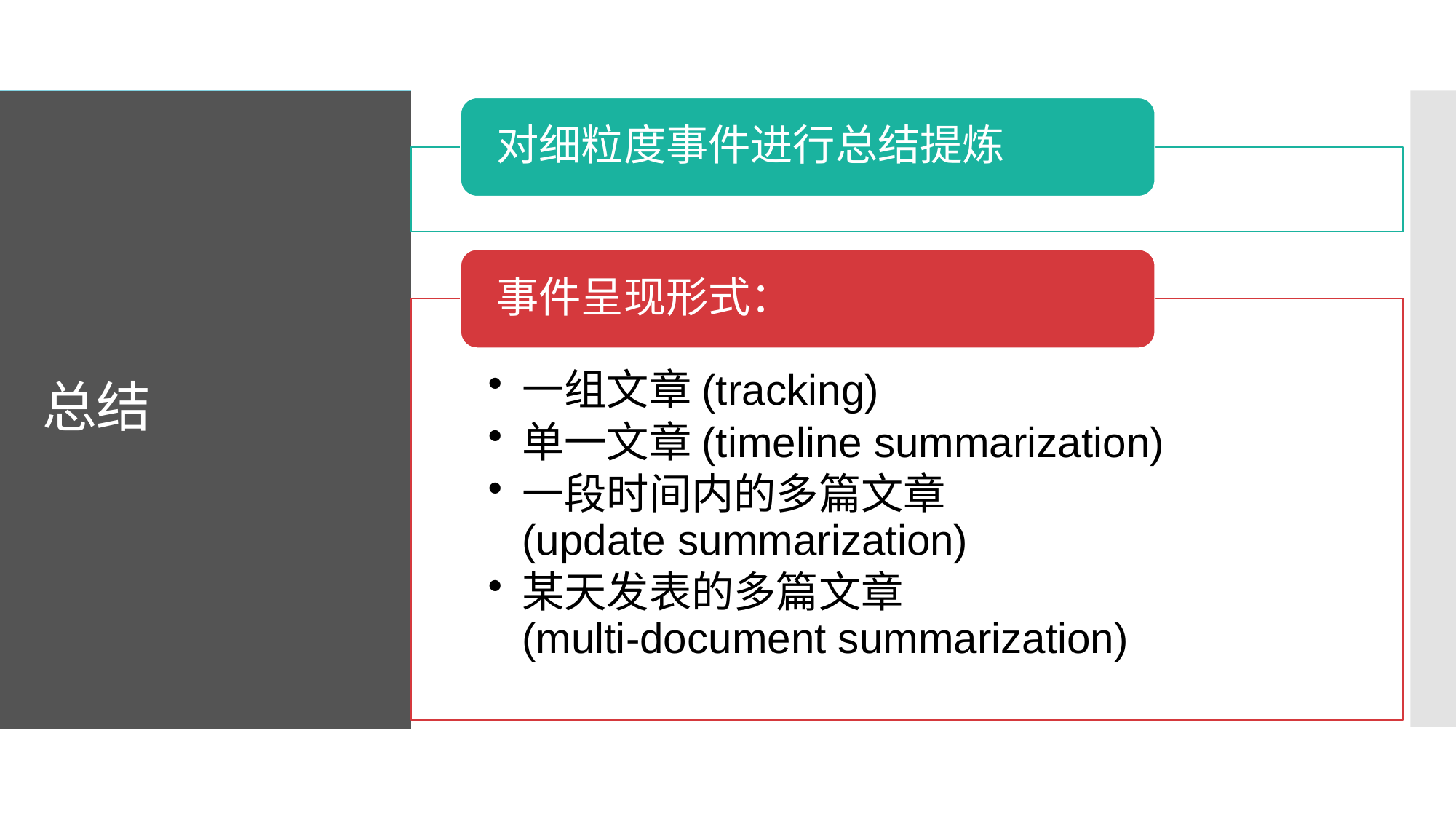

对细粒度事件进行总结提炼
一组文章(tracking)
单一文章(timeline summarization)
一段时间内的多篇文章                                     (update summarization)
某天发表的多篇文章                                     (multi-document summarization)
事件呈现形式：

# 总结